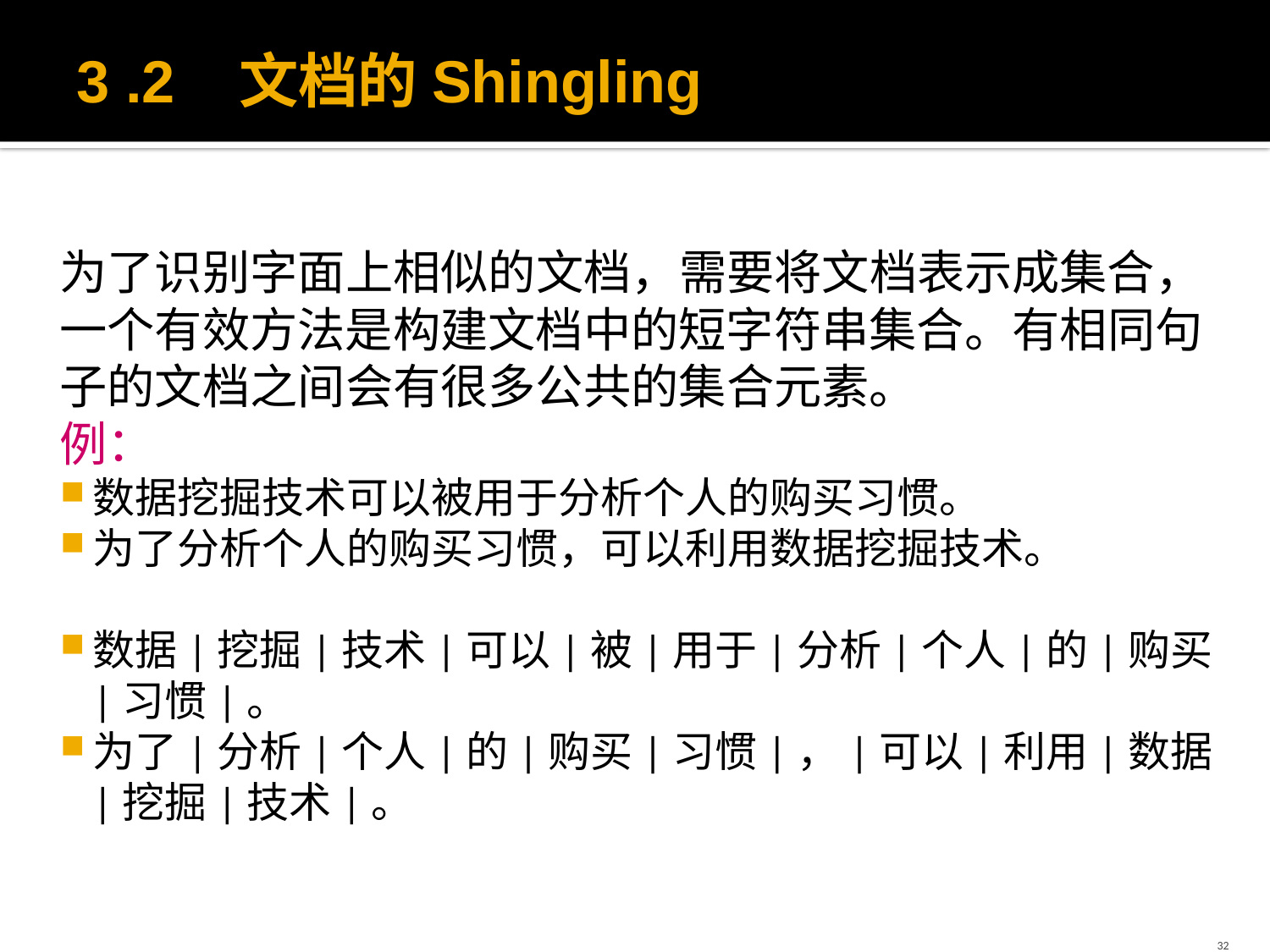

# 3 .2   文档的Shingling
为了识别字面上相似的文档，需要将文档表示成集合，一个有效方法是构建文档中的短字符串集合。有相同句子的文档之间会有很多公共的集合元素。
例：
数据挖掘技术可以被用于分析个人的购买习惯。
为了分析个人的购买习惯，可以利用数据挖掘技术。

数据|挖掘|技术|可以|被|用于|分析|个人|的|购买|习惯|。
为了|分析|个人|的|购买|习惯|，|可以|利用|数据|挖掘|技术|。
32